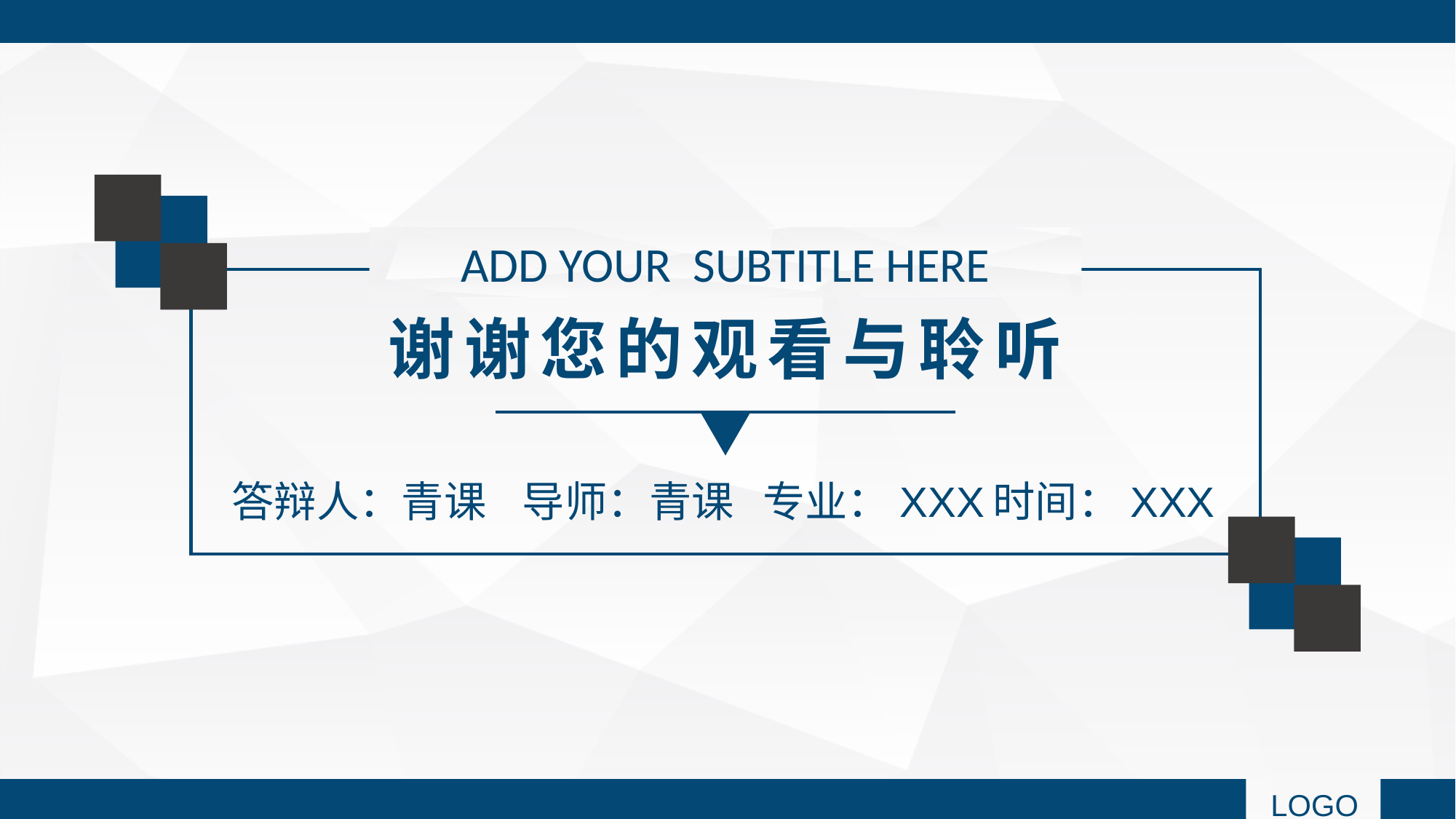

ADD YOUR  SUBTITLE HERE

谢谢您的观看与聆听

答辩人：青课
导师：青课
专业：XXX
时间：XXX

LOGO